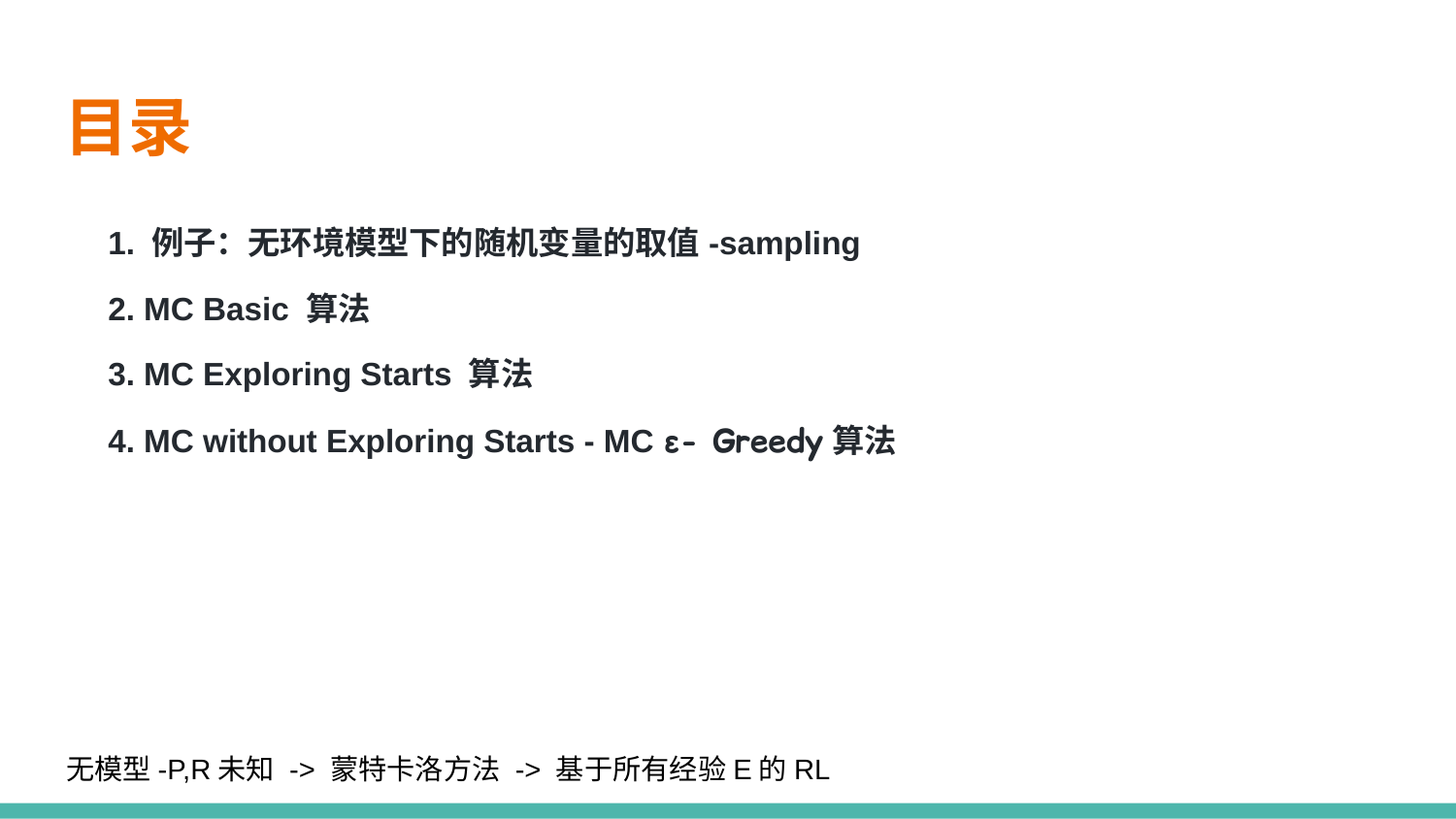

# 目录
1. 例子：无环境模型下的随机变量的取值-sampling
2. MC Basic 算法
3. MC Exploring Starts 算法
4. MC without Exploring Starts - MC ε- Greedy算法